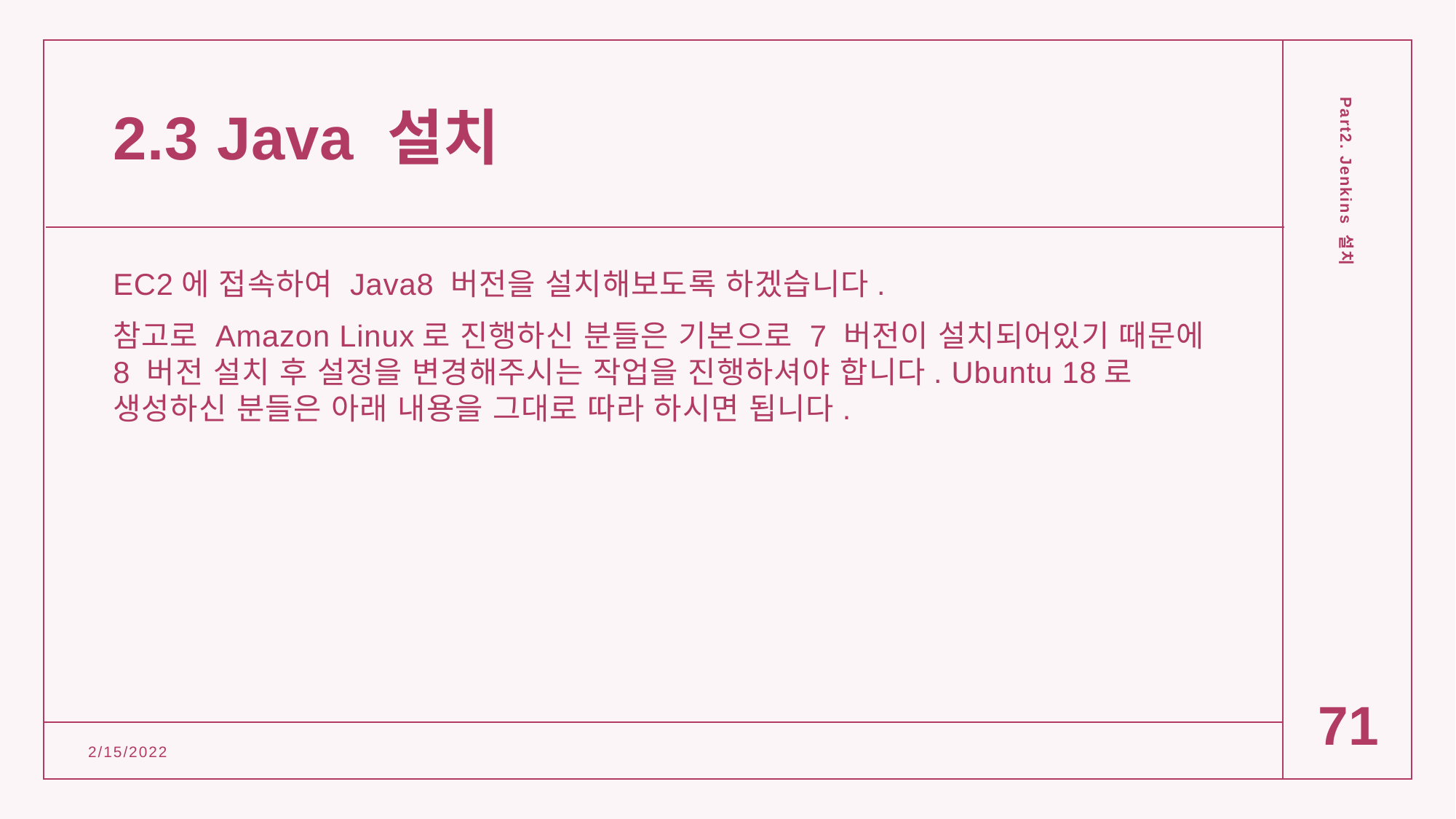

# 2.3 Java 설치
EC2에 접속하여 Java8 버전을 설치해보도록 하겠습니다.
참고로 Amazon Linux로 진행하신 분들은 기본으로 7 버전이 설치되어있기 때문에 8 버전 설치 후 설정을 변경해주시는 작업을 진행하셔야 합니다. Ubuntu 18로 생성하신 분들은 아래 내용을 그대로 따라 하시면 됩니다.
Part2. Jenkins 설치
71
2/15/2022